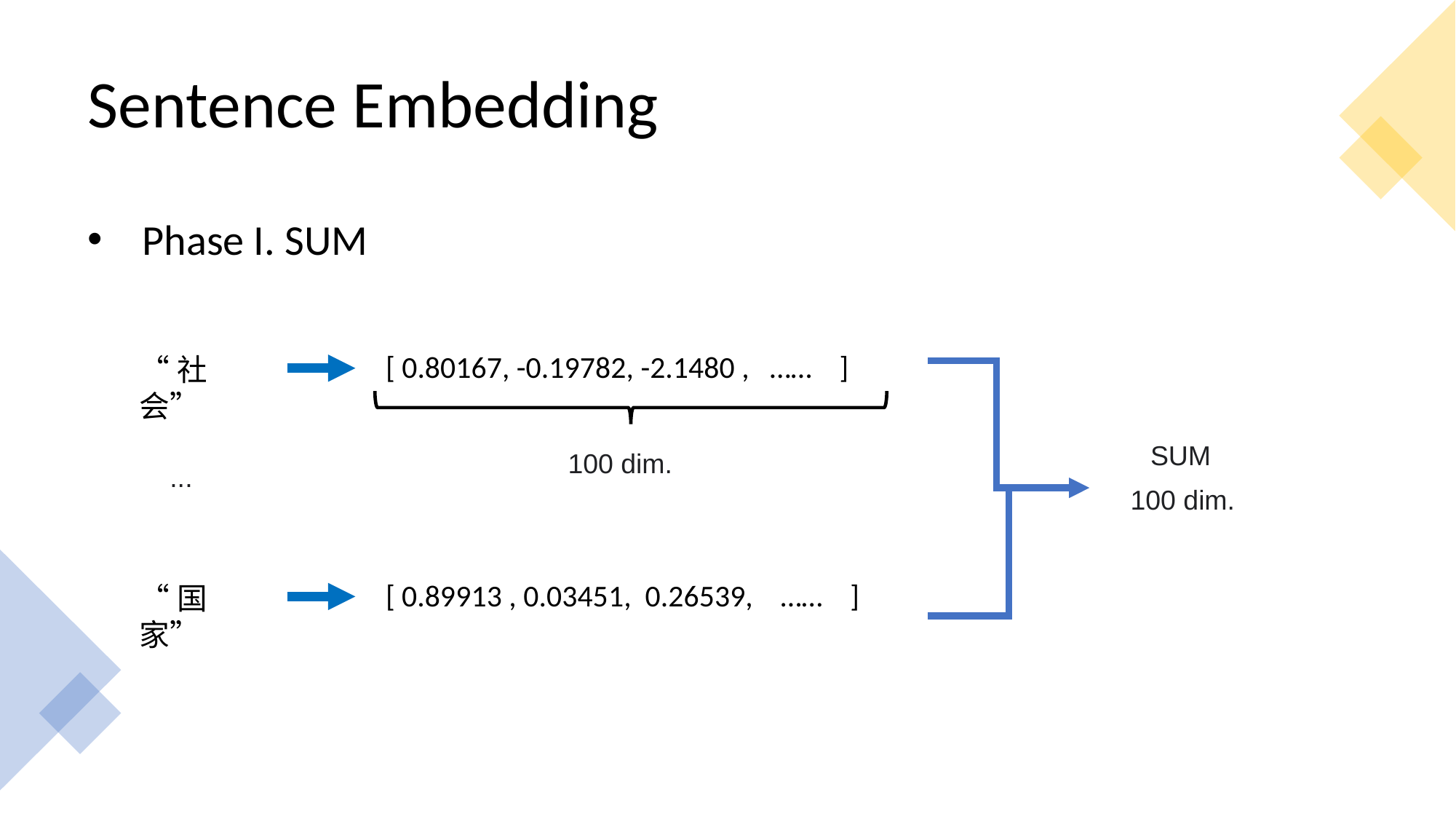

# Sentence Embedding

Phase I. SUM
[ 0.80167, -0.19782, -2.1480 ,   ……    ]
“社会”
SUM
100 dim.
...
100 dim.

[ 0.89913 , 0.03451,  0.26539,    ……    ]
“国家”